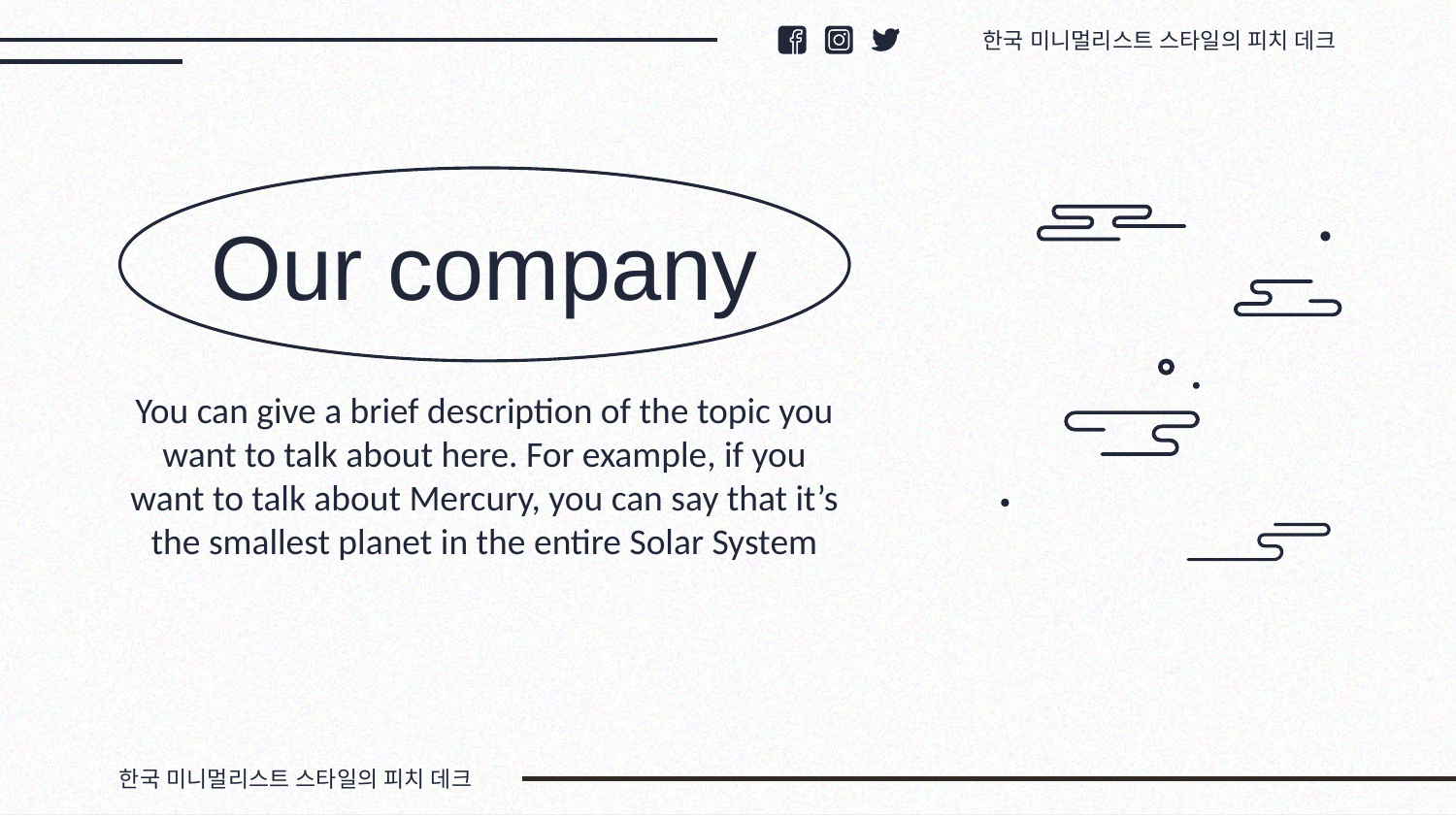

한국 미니멀리스트 스타일의 피치 데크

# Our company

You can give a brief description of the topic you want to talk about here. For example, if you want to talk about Mercury, you can say that it’s the smallest planet in the entire Solar System

한국 미니멀리스트 스타일의 피치 데크